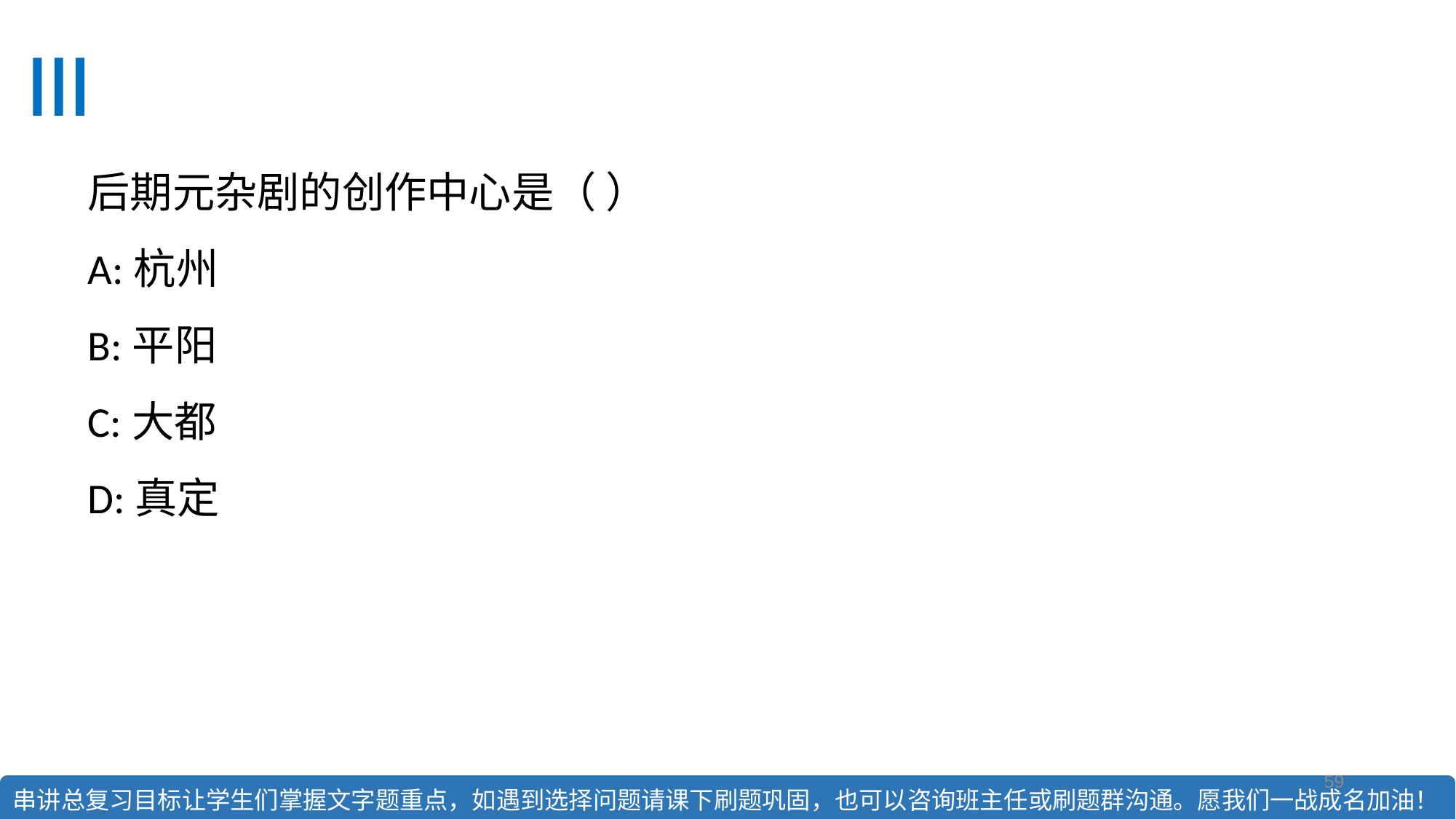

#
后期元杂剧的创作中心是（ ）
A:杭州
B:平阳
C:大都
D:真定
59